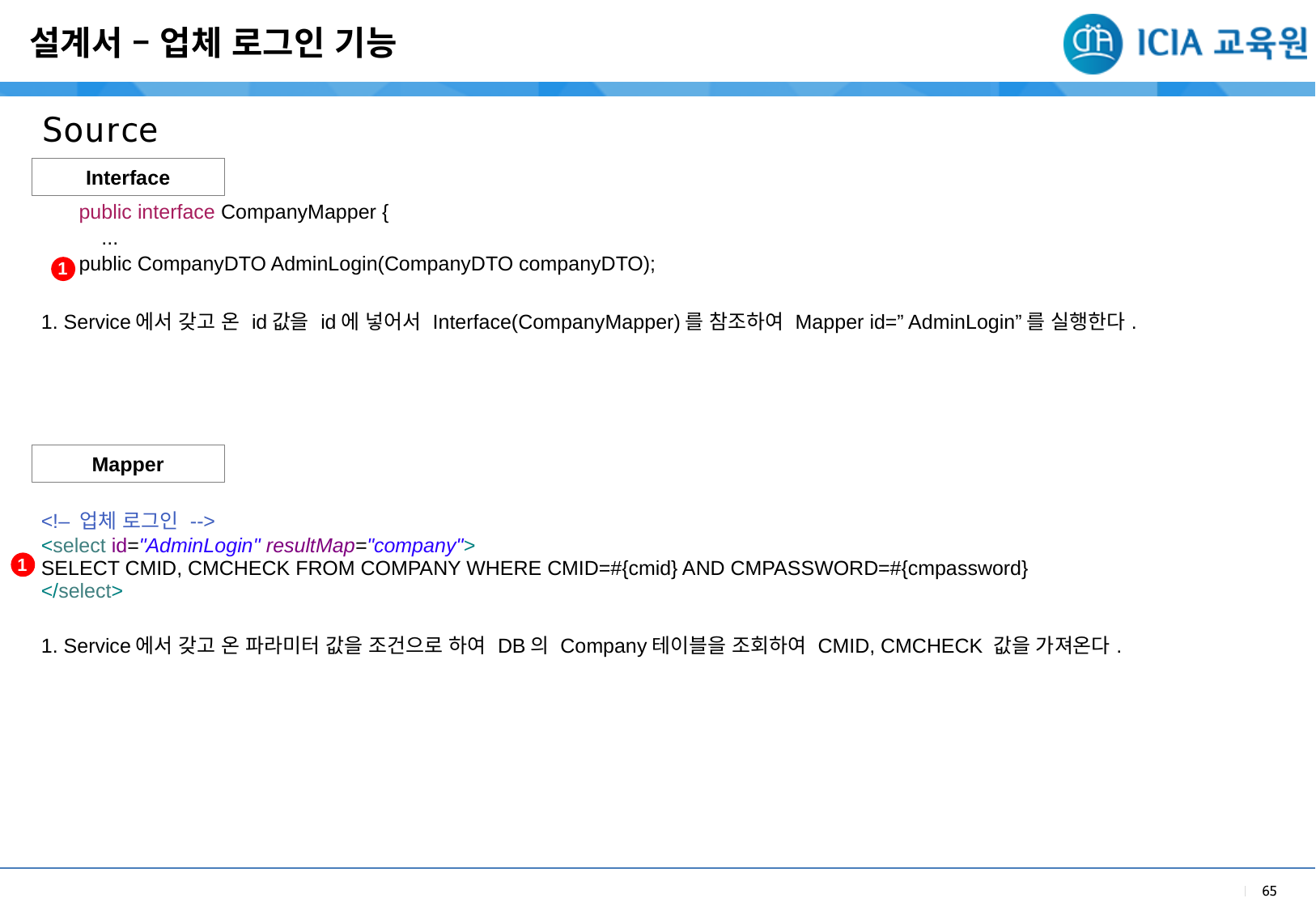

설계서 – 업체 로그인 기능
Source
Interface
| public interface CompanyMapper { ... public CompanyDTO AdminLogin(CompanyDTO companyDTO); |
| --- |
| 1. Service에서 갖고 온 id값을 id에 넣어서 Interface(CompanyMapper)를 참조하여 Mapper id=” AdminLogin”를 실행한다. |
1

Mapper
| <!– 업체 로그인 --> <select id="AdminLogin" resultMap="company"> SELECT CMID, CMCHECK FROM COMPANY WHERE CMID=#{cmid} AND CMPASSWORD=#{cmpassword} </select> |
| --- |
| 1. Service에서 갖고 온 파라미터 값을 조건으로 하여 DB의 Company테이블을 조회하여 CMID, CMCHECK 값을 가져온다. |
1